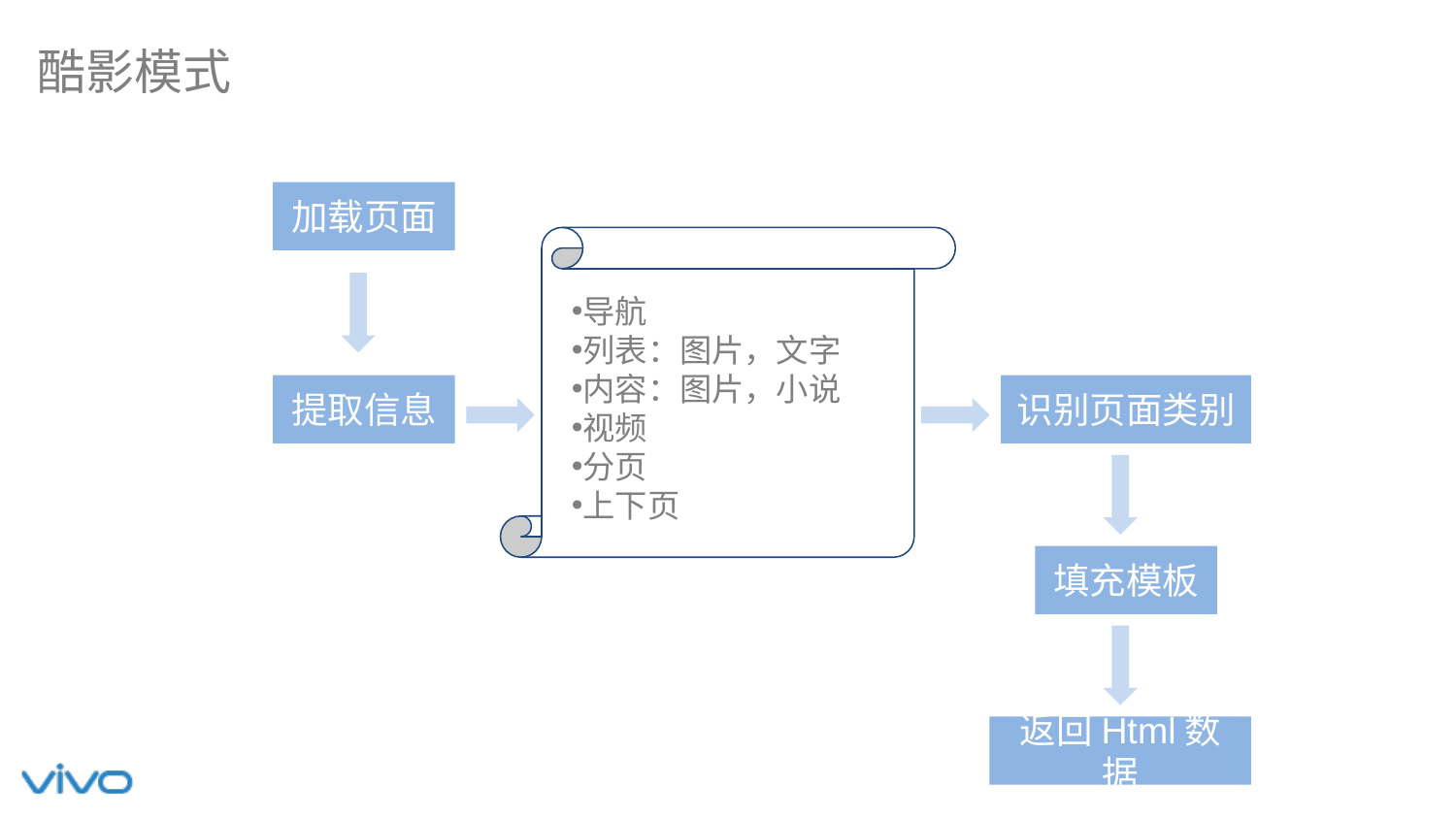

酷影模式
加载页面

导航
列表：图片，文字
内容：图片，小说
视频
分页
上下页
提取信息
识别页面类别

填充模板

返回Html数据